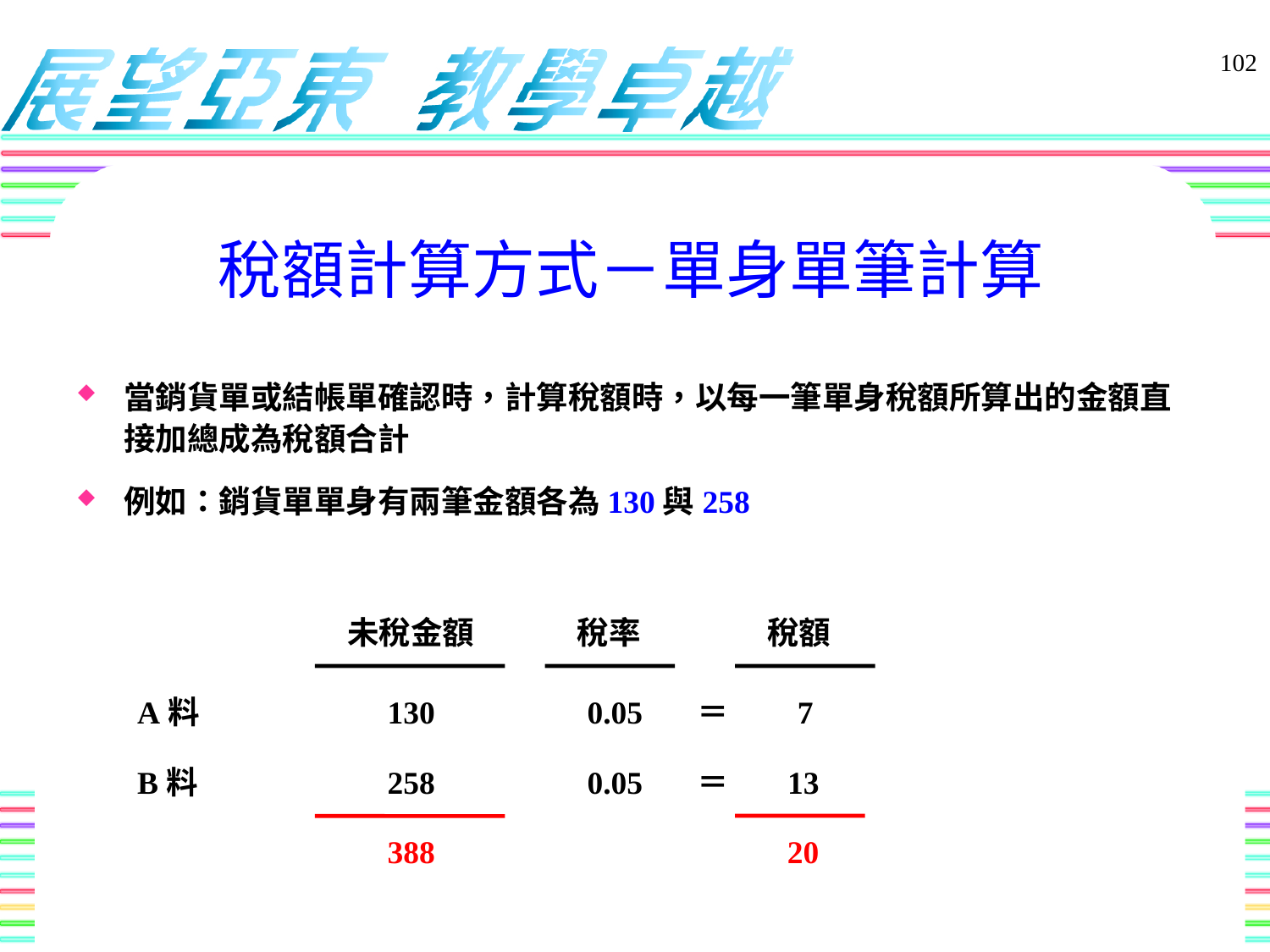

102
# 稅額計算方式－單身單筆計算

當銷貨單或結帳單確認時，計算稅額時，以每一筆單身稅額所算出的金額直接加總成為稅額合計
例如：銷貨單單身有兩筆金額各為130與258

未稅金額
稅率
稅額

A料
130
0.05
＝
7
B料
258
0.05
＝
13

388
20